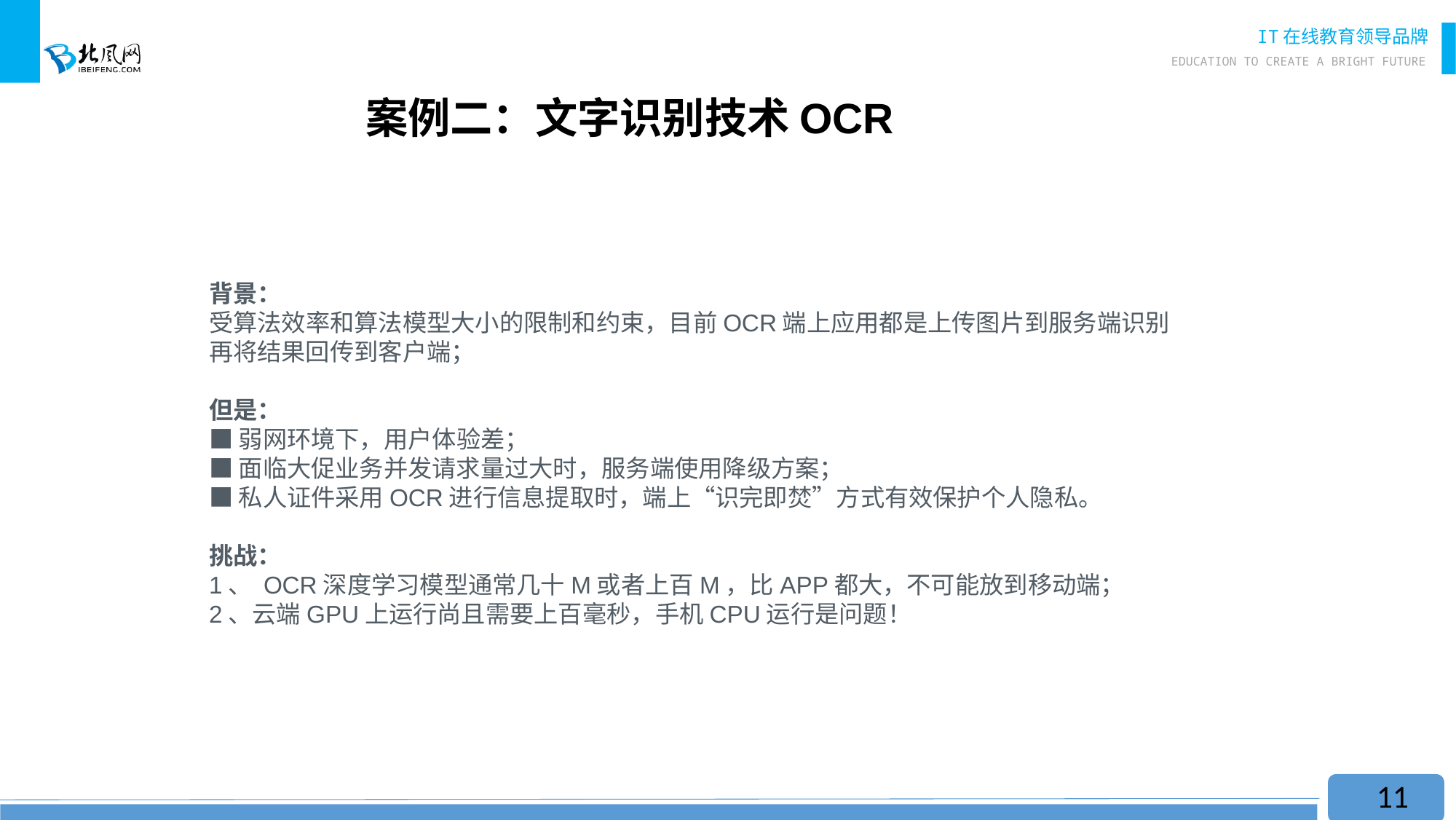

# 案例二：文字识别技术OCR
背景：
受算法效率和算法模型大小的限制和约束，目前OCR端上应用都是上传图片到服务端识别再将结果回传到客户端；
但是：
■ 弱网环境下，用户体验差；
■ 面临大促业务并发请求量过大时，服务端使用降级方案；
■ 私人证件采用OCR进行信息提取时，端上“识完即焚”方式有效保护个人隐私。
挑战：
1、 OCR深度学习模型通常几十M或者上百M，比APP都大，不可能放到移动端；
2、云端GPU上运行尚且需要上百毫秒，手机CPU运行是问题！